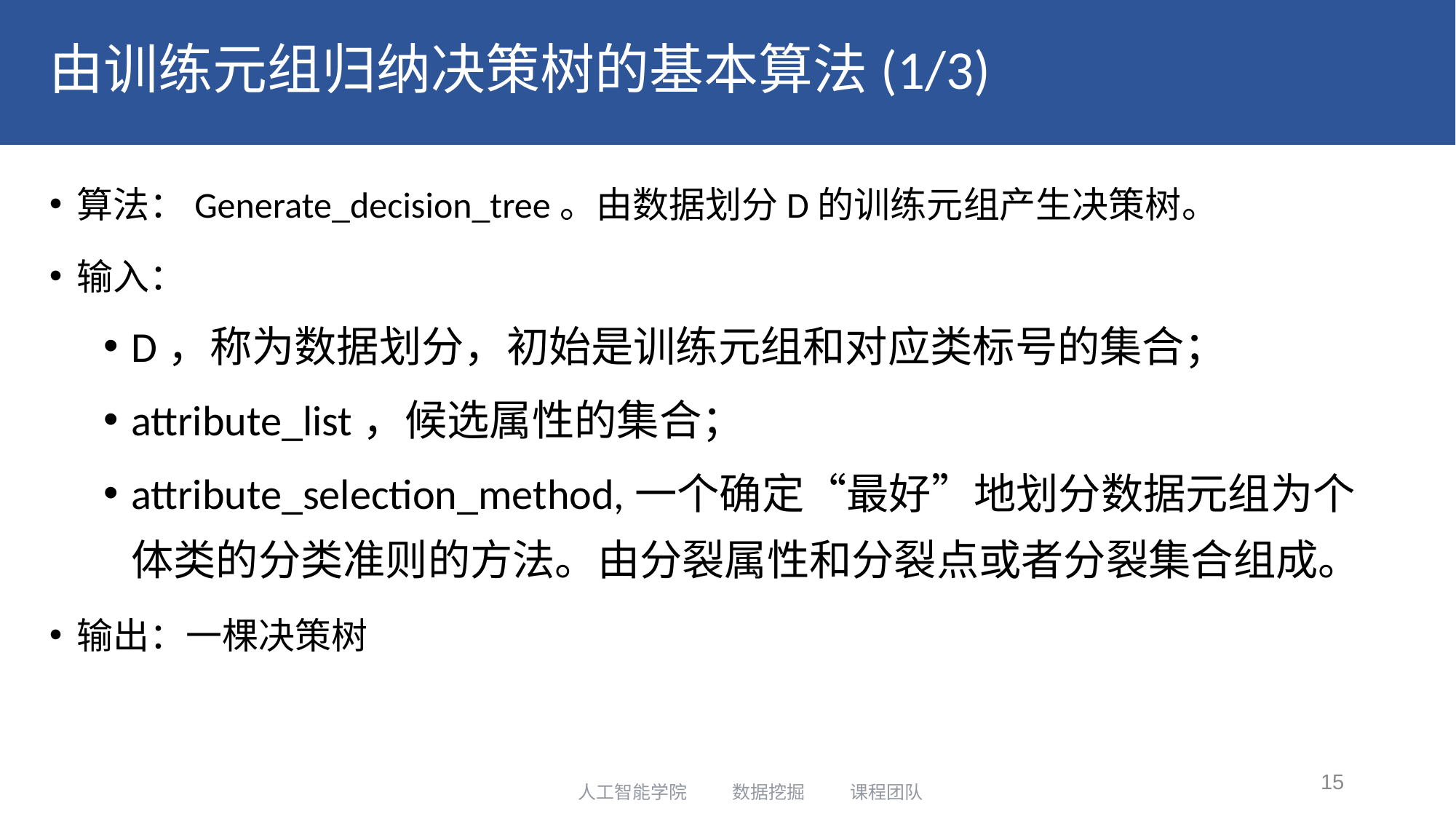

# 由训练元组归纳决策树的基本算法(1/3)
算法：Generate_decision_tree。由数据划分D的训练元组产生决策树。
输入：
D，称为数据划分，初始是训练元组和对应类标号的集合；
attribute_list，候选属性的集合；
attribute_selection_method,一个确定“最好”地划分数据元组为个体类的分类准则的方法。由分裂属性和分裂点或者分裂集合组成。
输出：一棵决策树
15
人工智能学院        数据挖掘        课程团队